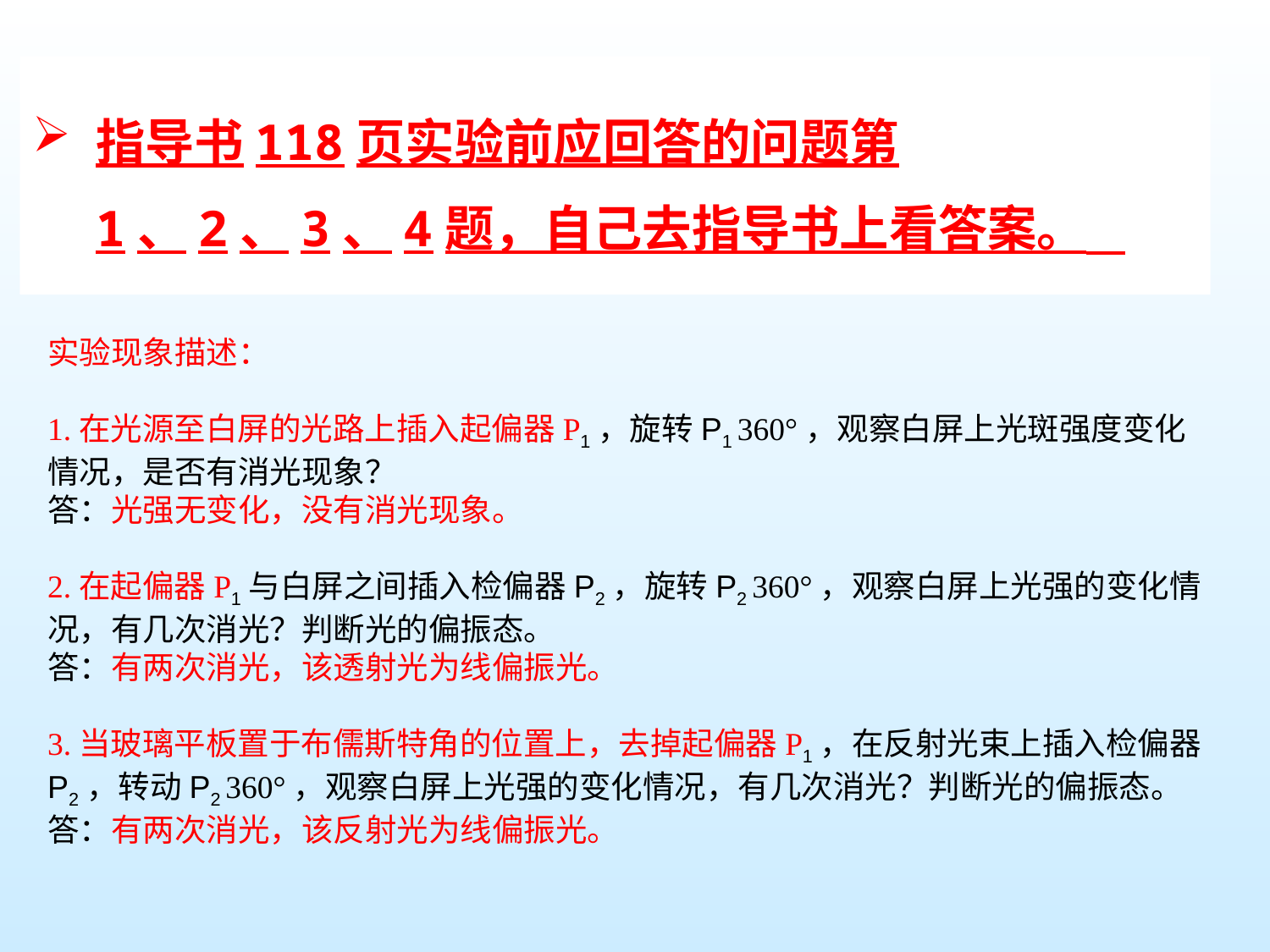

指导书118页实验前应回答的问题第1、2、3、4题，自己去指导书上看答案。
实验现象描述： 1.在光源至白屏的光路上插入起偏器P1，旋转P1 360°，观察白屏上光斑强度变化情况，是否有消光现象？答：光强无变化，没有消光现象。 2.在起偏器P1与白屏之间插入检偏器P2，旋转P2 360°，观察白屏上光强的变化情况，有几次消光？判断光的偏振态。答：有两次消光，该透射光为线偏振光。 3.当玻璃平板置于布儒斯特角的位置上，去掉起偏器P1，在反射光束上插入检偏器P2，转动P2 360°，观察白屏上光强的变化情况，有几次消光？判断光的偏振态。答：有两次消光，该反射光为线偏振光。